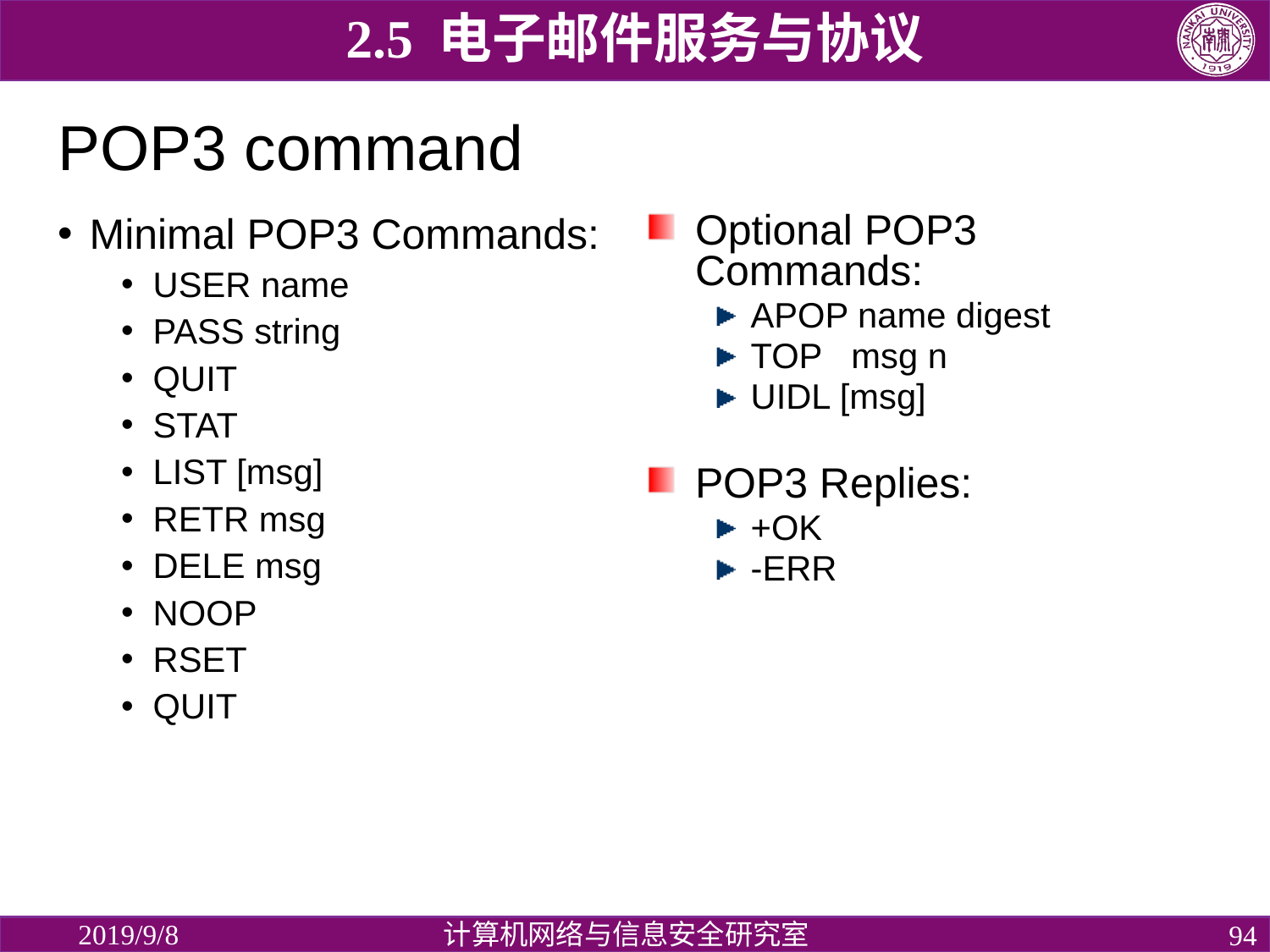

2.5 电子邮件服务与协议
# POP3 command
Minimal POP3 Commands:
USER name
PASS string
QUIT
STAT
LIST [msg]
RETR msg
DELE msg
NOOP
RSET
QUIT
Optional POP3 Commands:
APOP name digest
TOP   msg n
UIDL [msg]

POP3 Replies:
+OK
-ERR